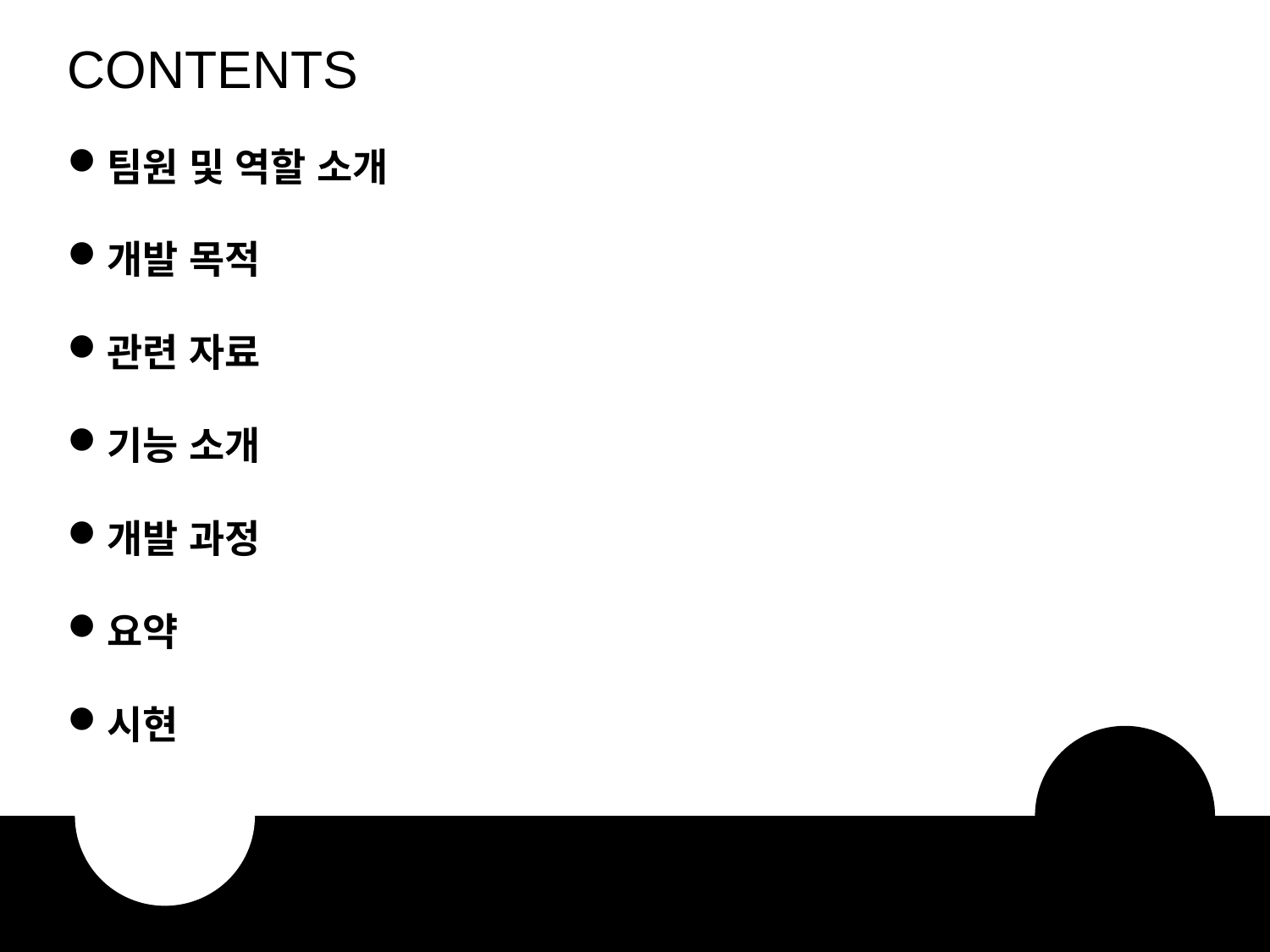

CONTENTS
팀원 및 역할 소개

개발 목적

관련 자료

기능 소개

개발 과정

요약

시현